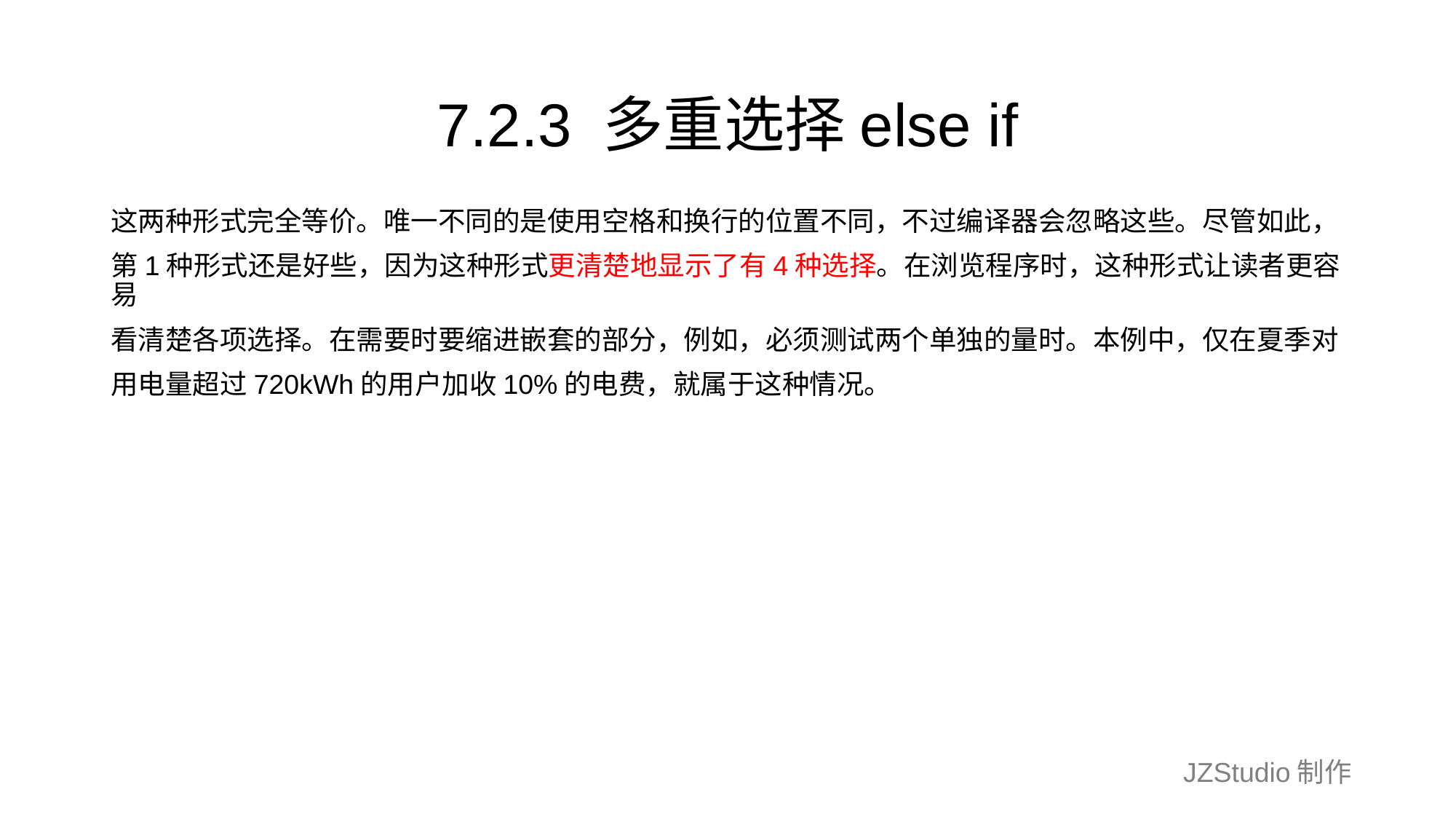

# 7.2.3 多重选择else if
这两种形式完全等价。唯一不同的是使用空格和换行的位置不同，不过编译器会忽略这些。尽管如此，
第1种形式还是好些，因为这种形式更清楚地显示了有4种选择。在浏览程序时，这种形式让读者更容易
看清楚各项选择。在需要时要缩进嵌套的部分，例如，必须测试两个单独的量时。本例中，仅在夏季对
用电量超过720kWh的用户加收10%的电费，就属于这种情况。